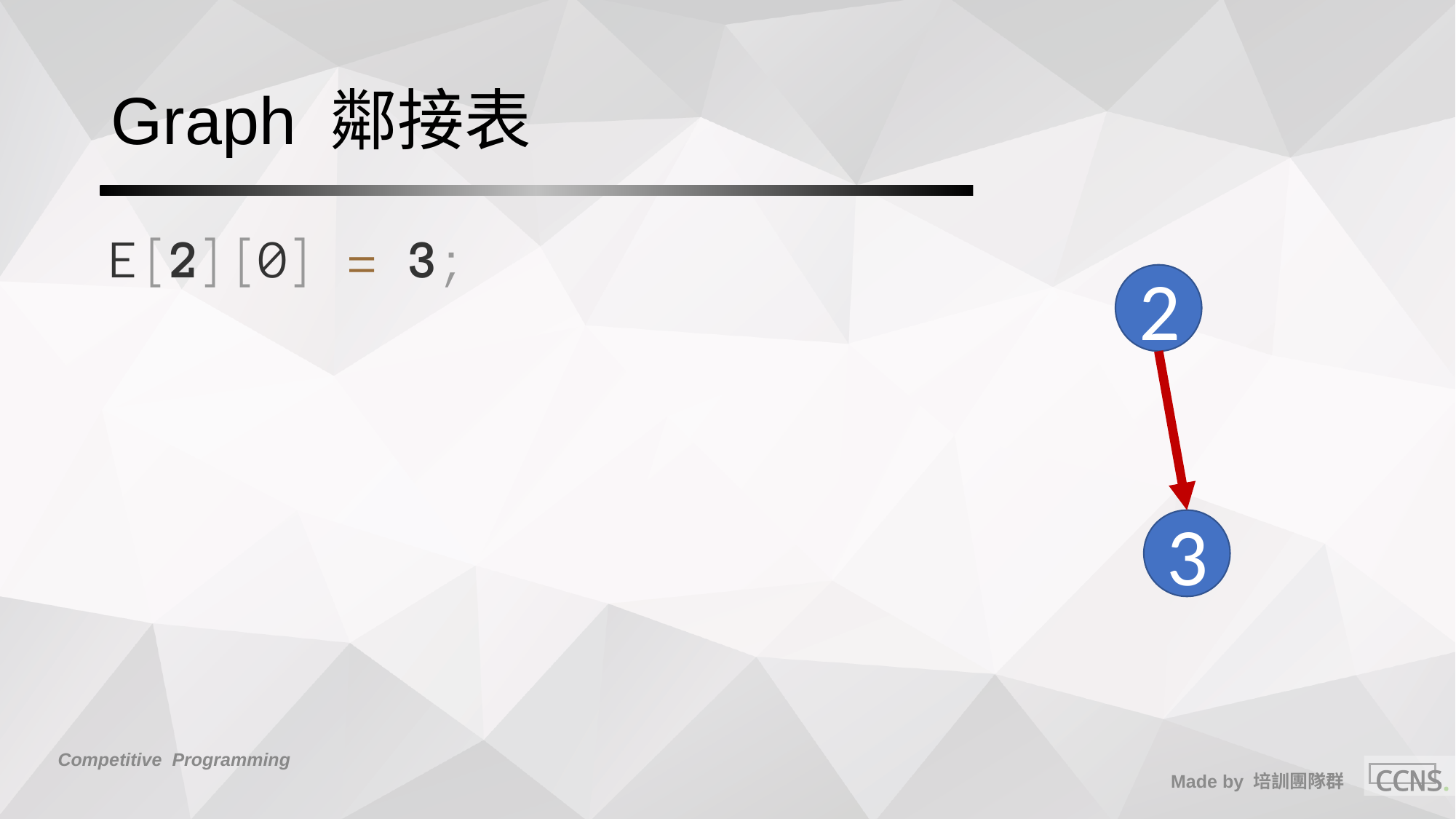

# Graph 鄰接表
E[2][0] = 3;

2
3